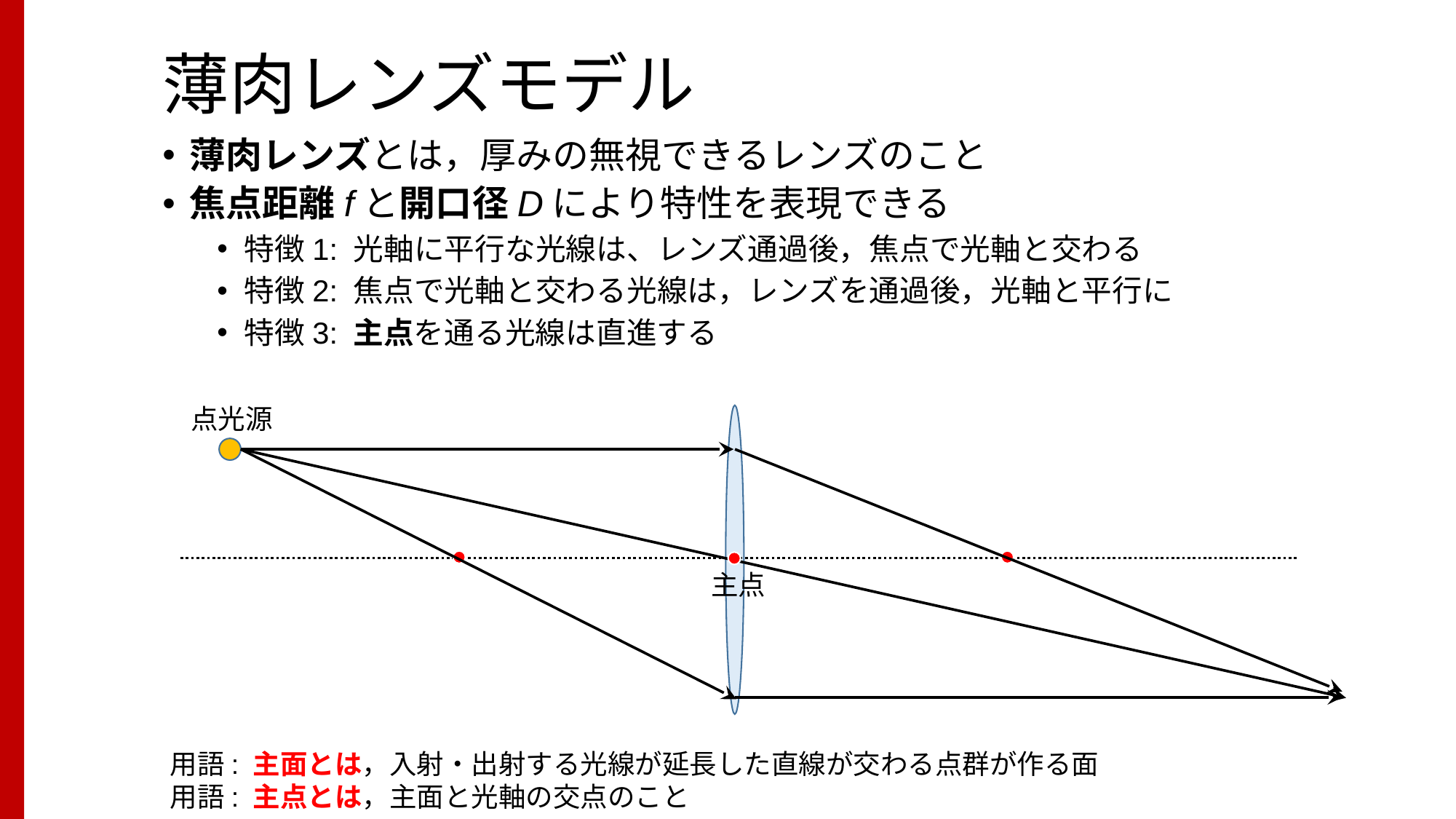

# 薄肉レンズモデル
薄肉レンズとは，厚みの無視できるレンズのこと
焦点距離fと開口径Dにより特性を表現できる
特徴1: 光軸に平行な光線は、レンズ通過後，焦点で光軸と交わる
特徴2: 焦点で光軸と交わる光線は，レンズを通過後，光軸と平行に
特徴3: 主点を通る光線は直進する

点光源

主点
用語: 主面とは，入射・出射する光線が延長した直線が交わる点群が作る面
用語: 主点とは，主面と光軸の交点のこと